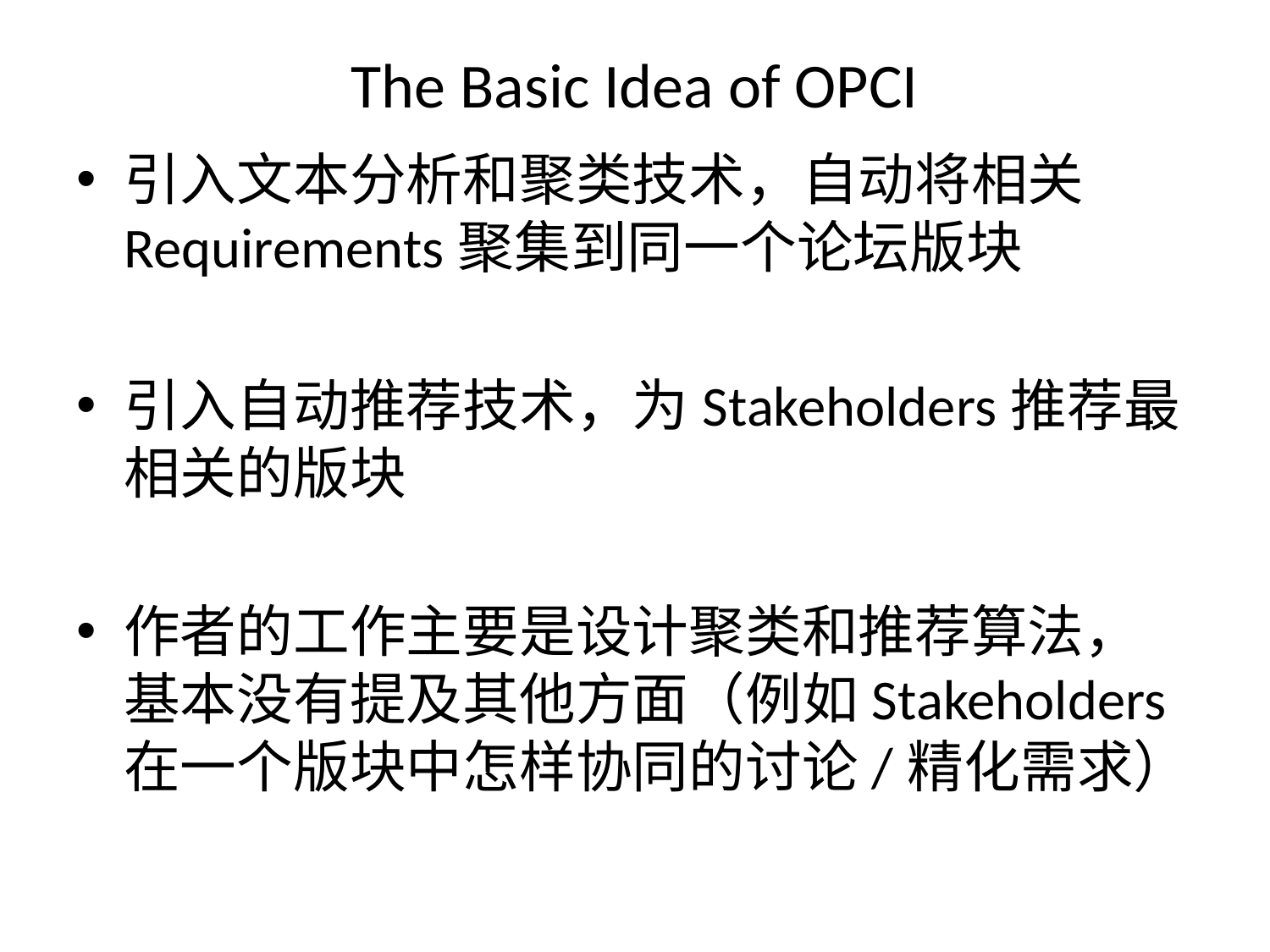

# The Basic Idea of OPCI
引入文本分析和聚类技术，自动将相关Requirements聚集到同一个论坛版块

引入自动推荐技术，为Stakeholders推荐最相关的版块

作者的工作主要是设计聚类和推荐算法，基本没有提及其他方面（例如Stakeholders在一个版块中怎样协同的讨论/精化需求）